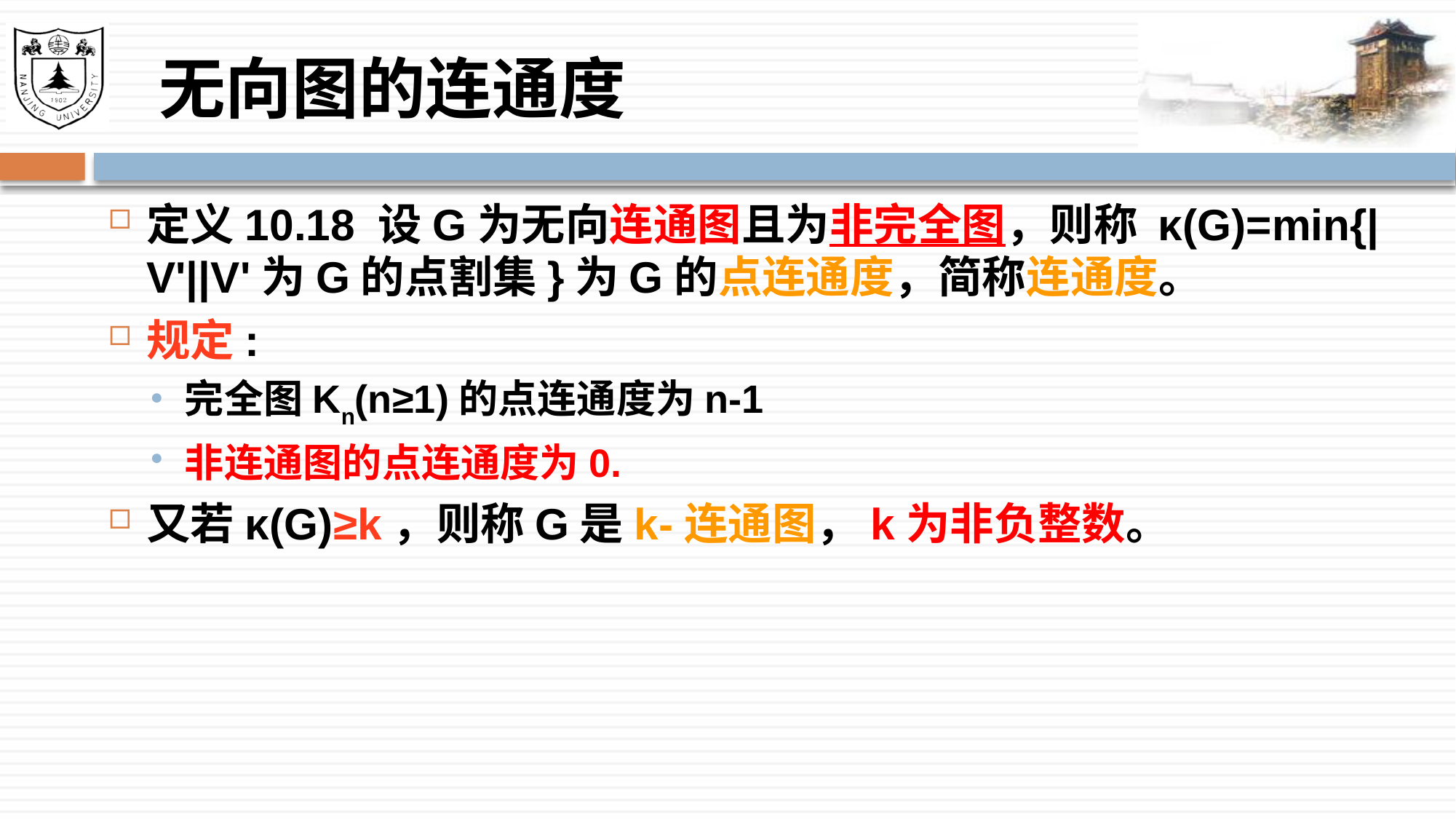

# 无向图的连通度
定义10.18 设G为无向连通图且为非完全图，则称 κ(G)=min{|V'||V'为G的点割集}为G的点连通度，简称连通度。
规定:
完全图Kn(n≥1)的点连通度为n-1
非连通图的点连通度为0.
又若κ(G)≥k，则称G是k-连通图，k为非负整数。